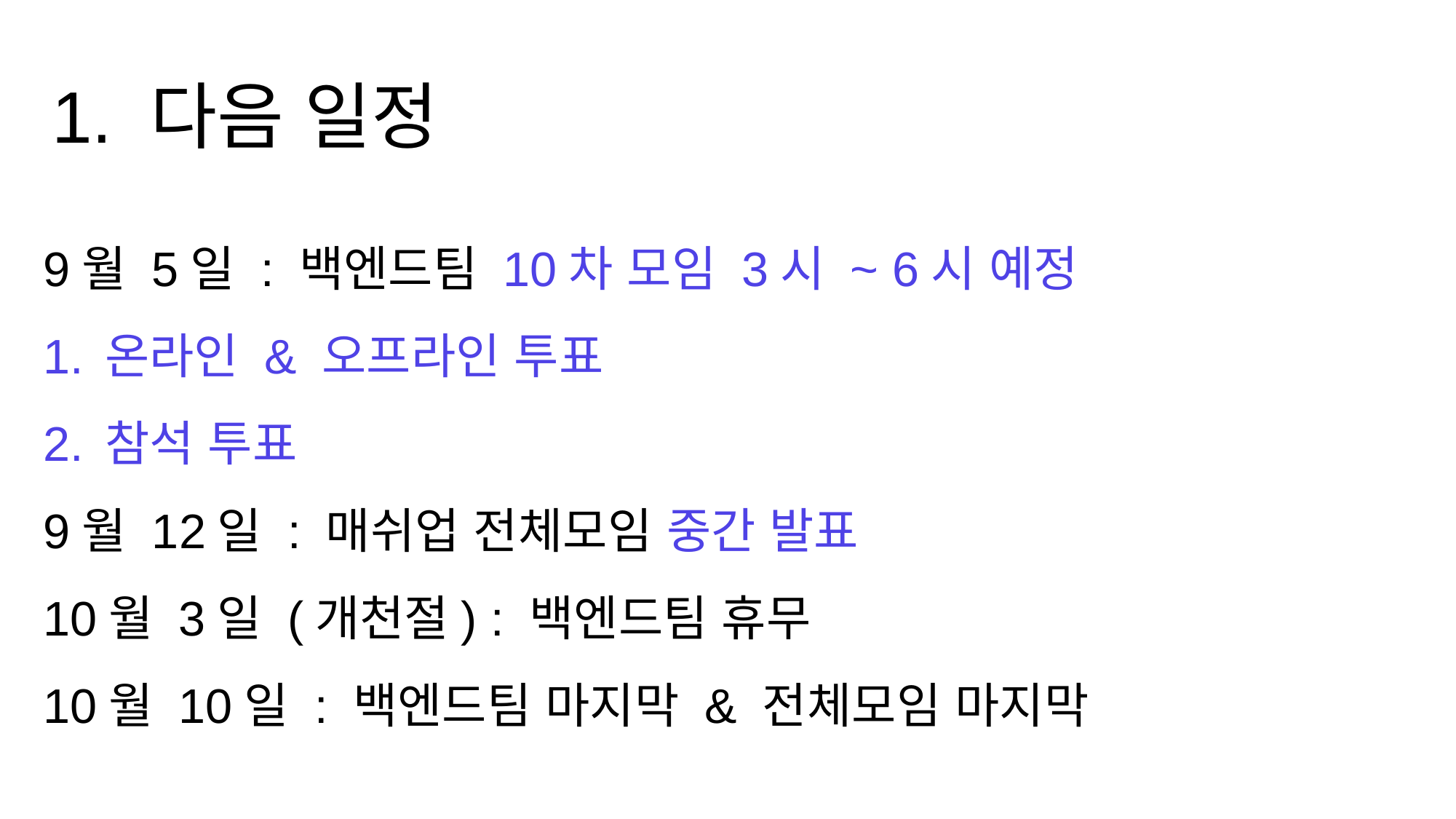

1. 다음 일정
9월 5일 : 백엔드팀 10차 모임 3시 ~ 6시 예정
온라인 & 오프라인 투표
참석 투표
9월 12일 : 매쉬업 전체모임 중간 발표
10월 3일 (개천절) : 백엔드팀 휴무
10월 10일 : 백엔드팀 마지막 & 전체모임 마지막